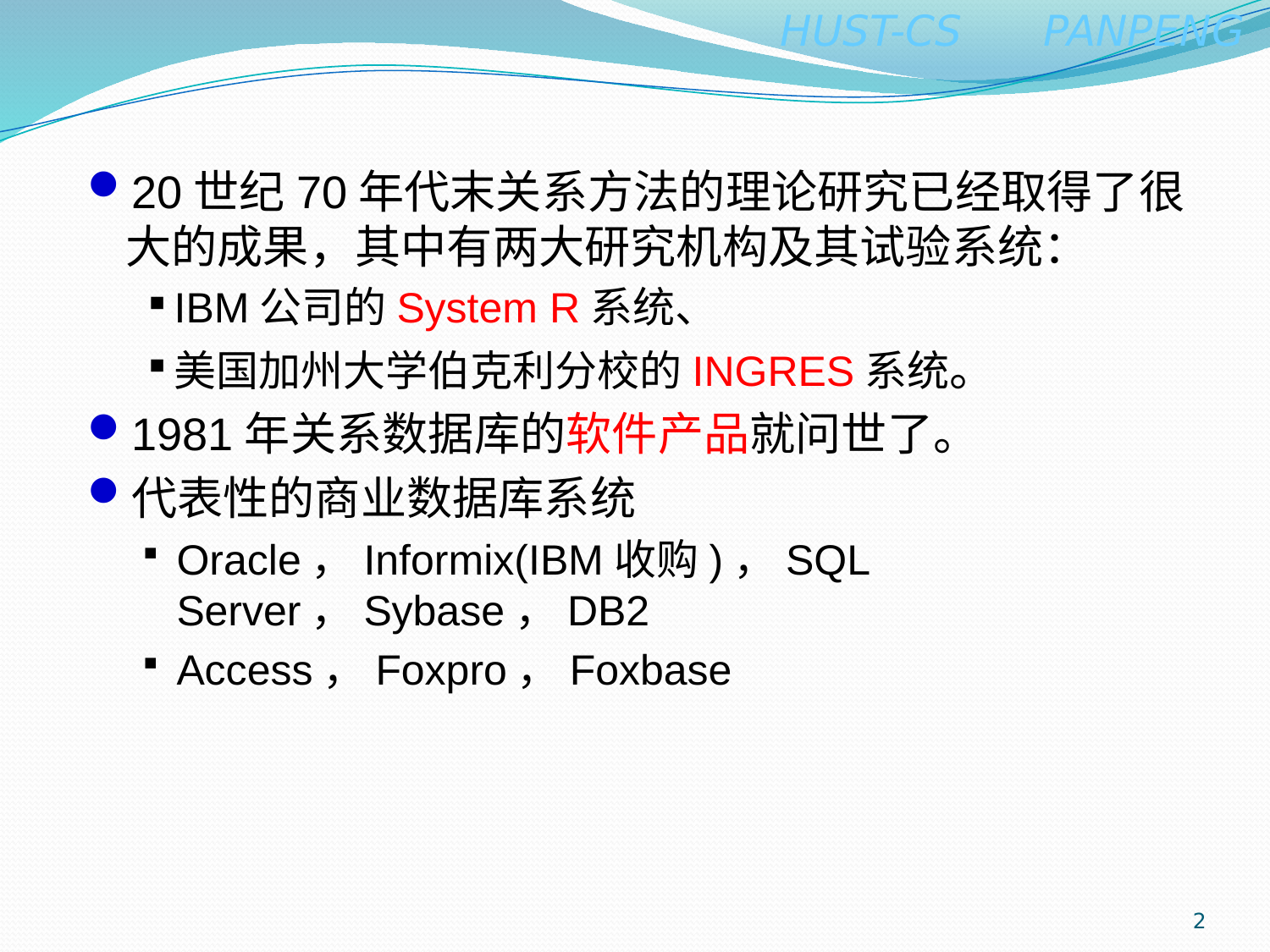

20世纪70年代末关系方法的理论研究已经取得了很大的成果，其中有两大研究机构及其试验系统：
IBM公司的System R系统、
美国加州大学伯克利分校的INGRES系统。
1981年关系数据库的软件产品就问世了。
代表性的商业数据库系统
Oracle，Informix(IBM收购)，SQL Server，Sybase，DB2
Access，Foxpro，Foxbase
2